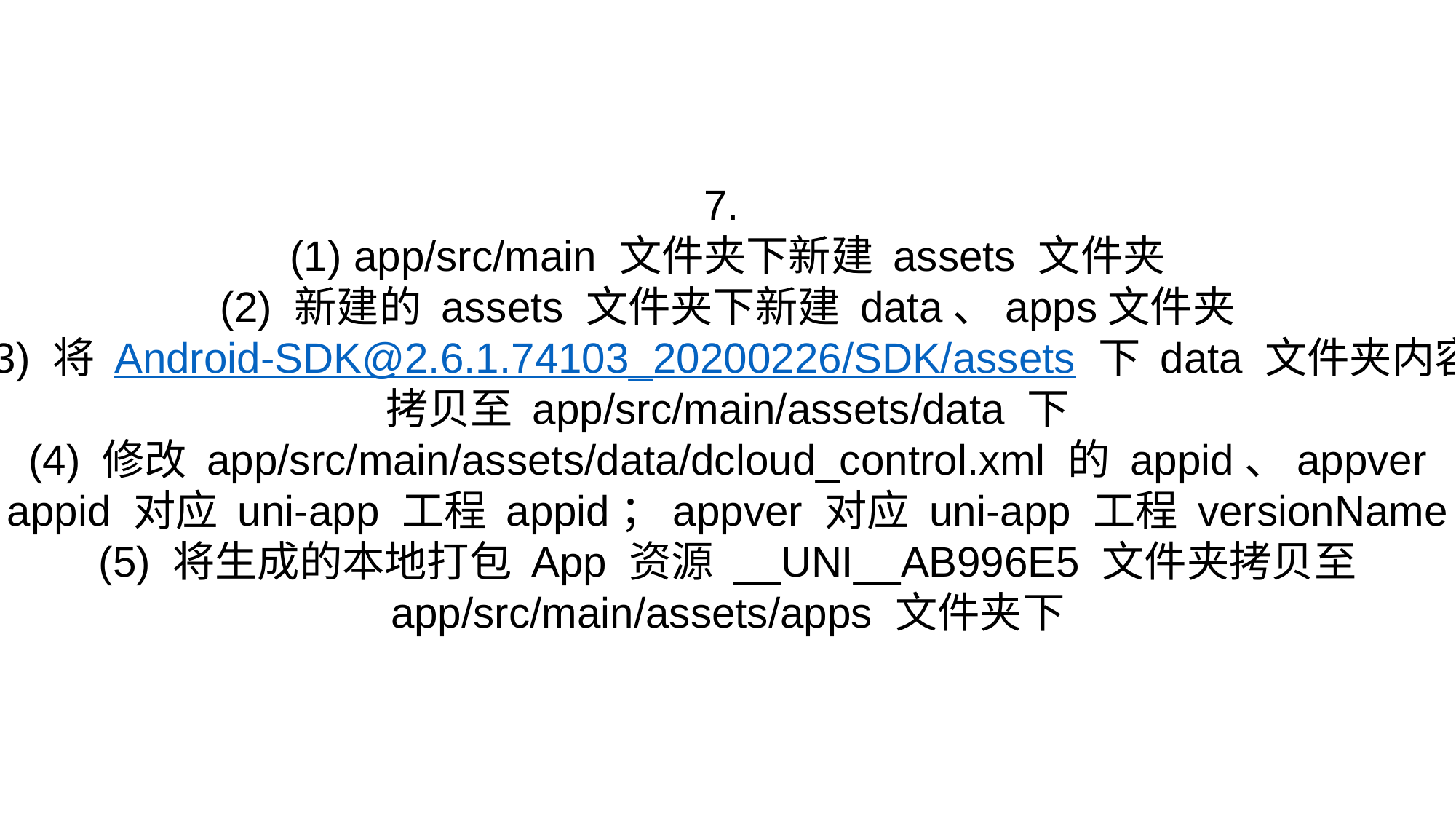

7.
(1) app/src/main 文件夹下新建 assets 文件夹
(2) 新建的 assets 文件夹下新建 data、apps文件夹
(3) 将 Android-SDK@2.6.1.74103_20200226/SDK/assets 下 data 文件夹内容
拷贝至 app/src/main/assets/data 下
(4) 修改 app/src/main/assets/data/dcloud_control.xml 的 appid、appver
appid 对应 uni-app 工程 appid；appver 对应 uni-app 工程 versionName
(5) 将生成的本地打包 App 资源 __UNI__AB996E5 文件夹拷贝至
app/src/main/assets/apps 文件夹下